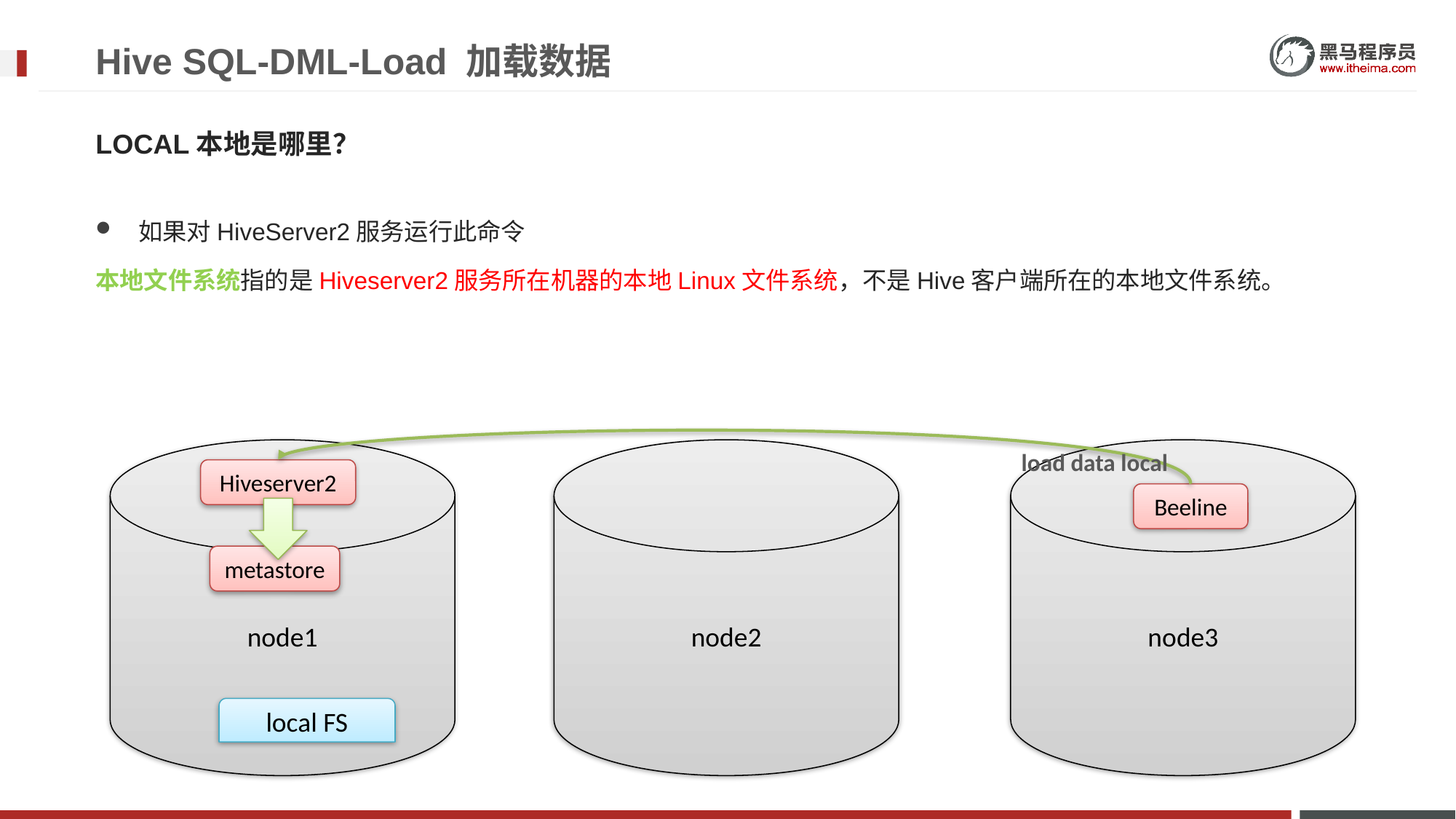

# Hive SQL-DML-Load 加载数据
LOCAL本地是哪里？
如果对HiveServer2服务运行此命令
本地文件系统指的是Hiveserver2服务所在机器的本地Linux文件系统，不是Hive客户端所在的本地文件系统。

node3
node1
node2
load data local
Hiveserver2
Beeline

metastore
local FS